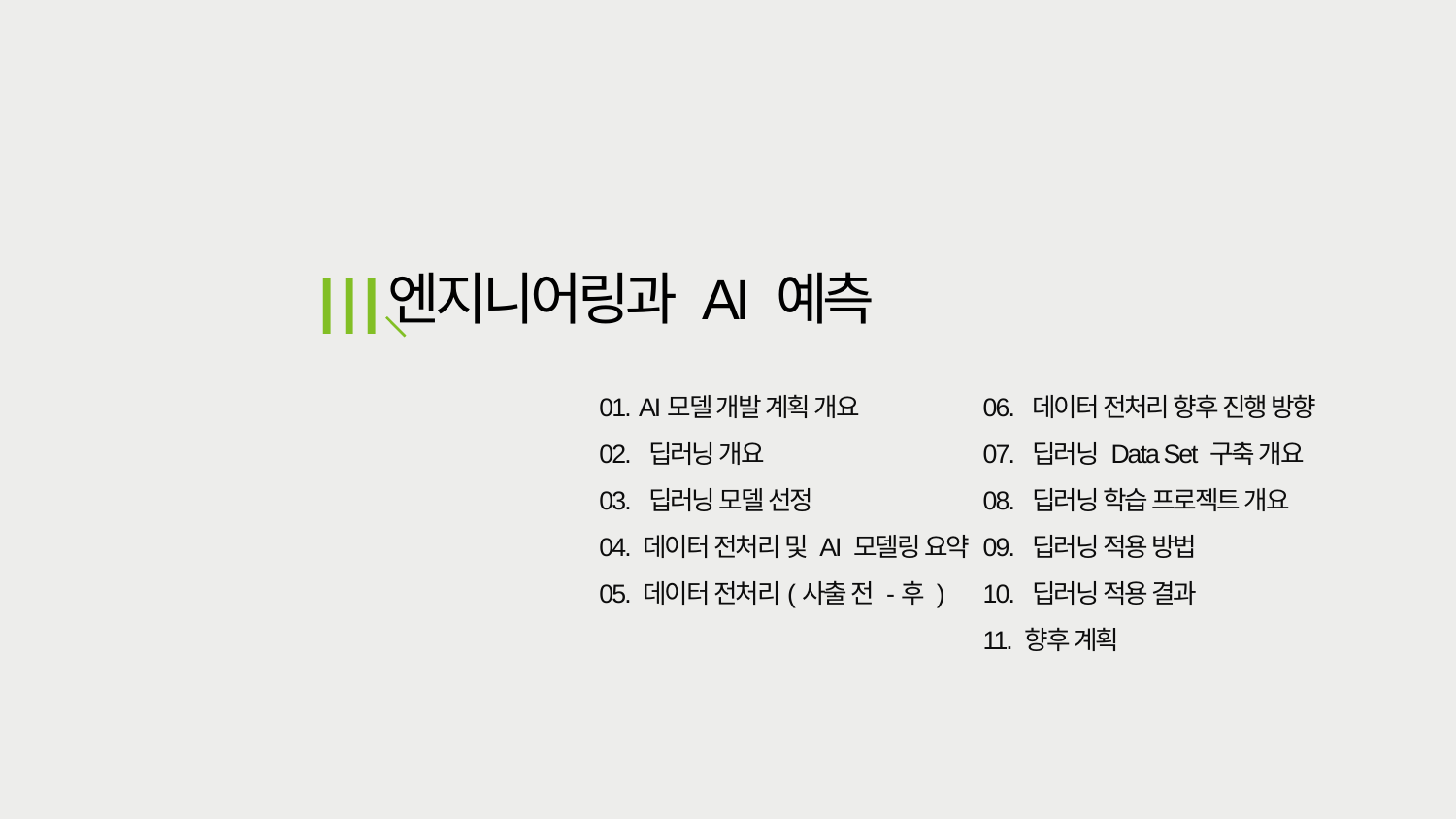

III
엔지니어링과 AI 예측
01.  AI모델 개발 계획 개요
02.  딥러닝 개요
03.  딥러닝 모델 선정
04. 데이터 전처리 및 AI 모델링 요약
05. 데이터 전처리(사출 전 -후 )
06.  데이터 전처리 향후 진행 방향
07.  딥러닝 Data Set 구축 개요
08.  딥러닝 학습 프로젝트 개요
09.  딥러닝 적용 방법
10.  딥러닝 적용 결과
11. 향후 계획